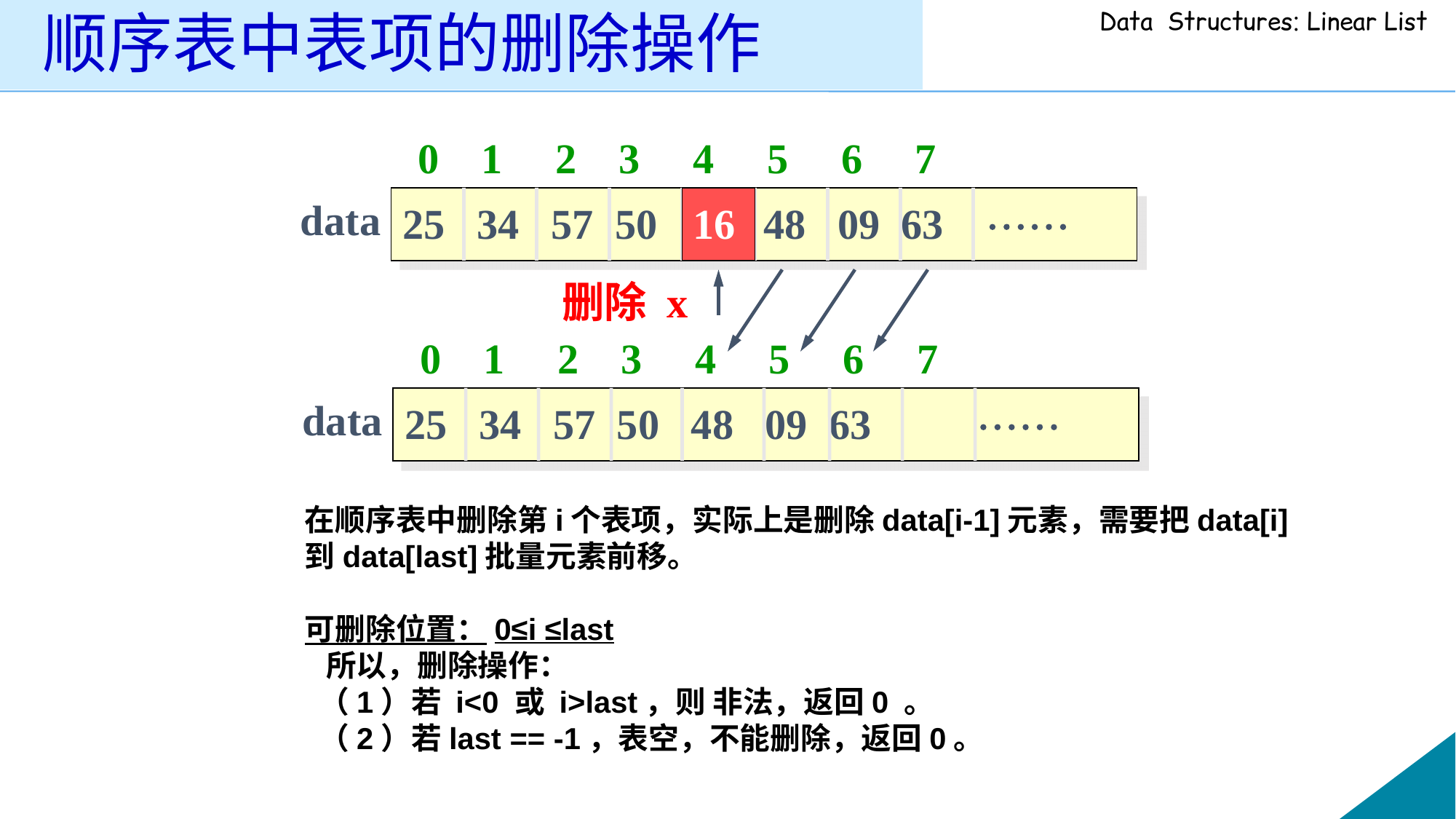

# 顺序表中表项的删除操作
0    1     2    3     4     5     6     7

data
25   34   57  50  16    48   09  63    ……
16

删除 x
0    1     2    3     4     5     6     7

data
25   34   57  50   48   09  63          ……
在顺序表中删除第i个表项，实际上是删除data[i-1]元素，需要把data[i]到data[last]批量元素前移。

可删除位置：0≤i ≤last
  所以，删除操作：
 （1）若 i<0 或 i>last，则 非法，返回0 。
 （2）若last == -1，表空，不能删除，返回0。